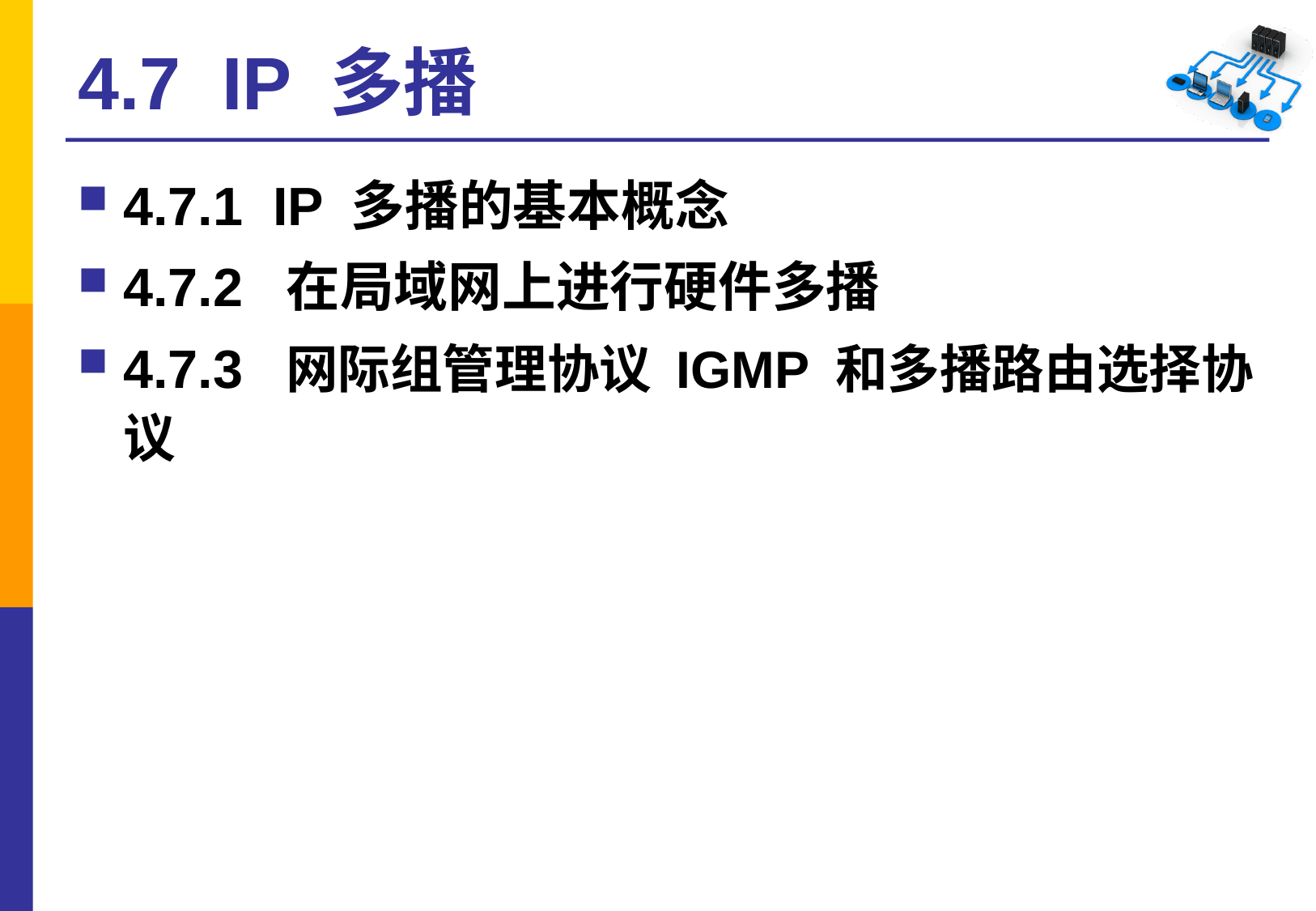

# 4.7  IP 多播
4.7.1  IP 多播的基本概念
4.7.2  在局域网上进行硬件多播
4.7.3  网际组管理协议 IGMP 和多播路由选择协议